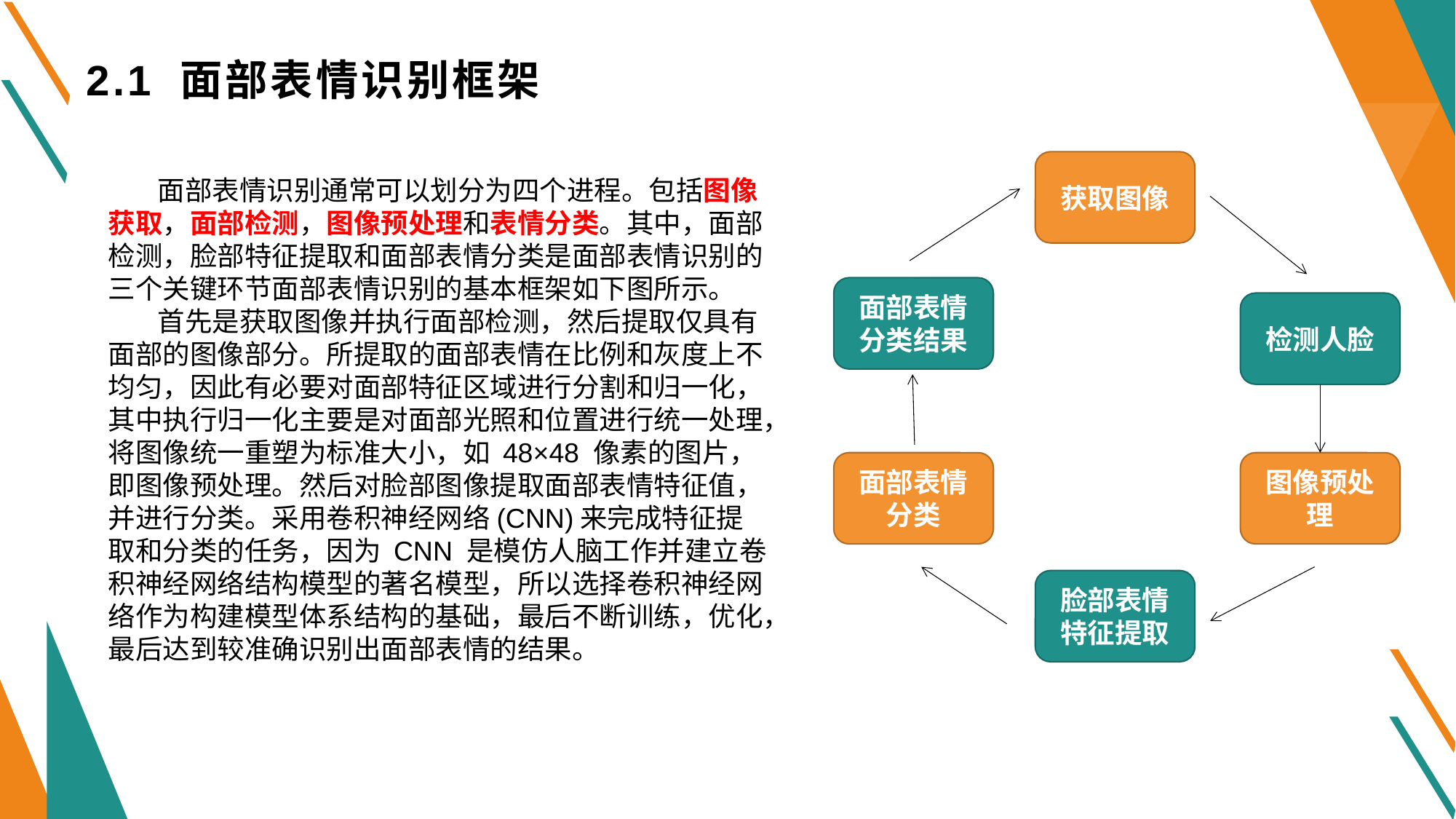

# 2.1 面部表情识别框架
获取图像
       面部表情识别通常可以划分为四个进程。包括图像获取，面部检测，图像预处理和表情分类。其中，面部检测，脸部特征提取和面部表情分类是面部表情识别的三个关键环节面部表情识别的基本框架如下图所示。
       首先是获取图像并执行面部检测，然后提取仅具有面部的图像部分。所提取的面部表情在比例和灰度上不均匀，因此有必要对面部特征区域进行分割和归一化，其中执行归一化主要是对面部光照和位置进行统一处理，将图像统一重塑为标准大小，如 48×48 像素的图片，即图像预处理。然后对脸部图像提取面部表情特征值，并进行分类。采用卷积神经网络(CNN)来完成特征提取和分类的任务，因为 CNN 是模仿人脑工作并建立卷积神经网络结构模型的著名模型，所以选择卷积神经网络作为构建模型体系结构的基础，最后不断训练，优化，最后达到较准确识别出面部表情的结果。
面部表情分类结果
检测人脸
面部表情分类
图像预处理
脸部表情特征提取